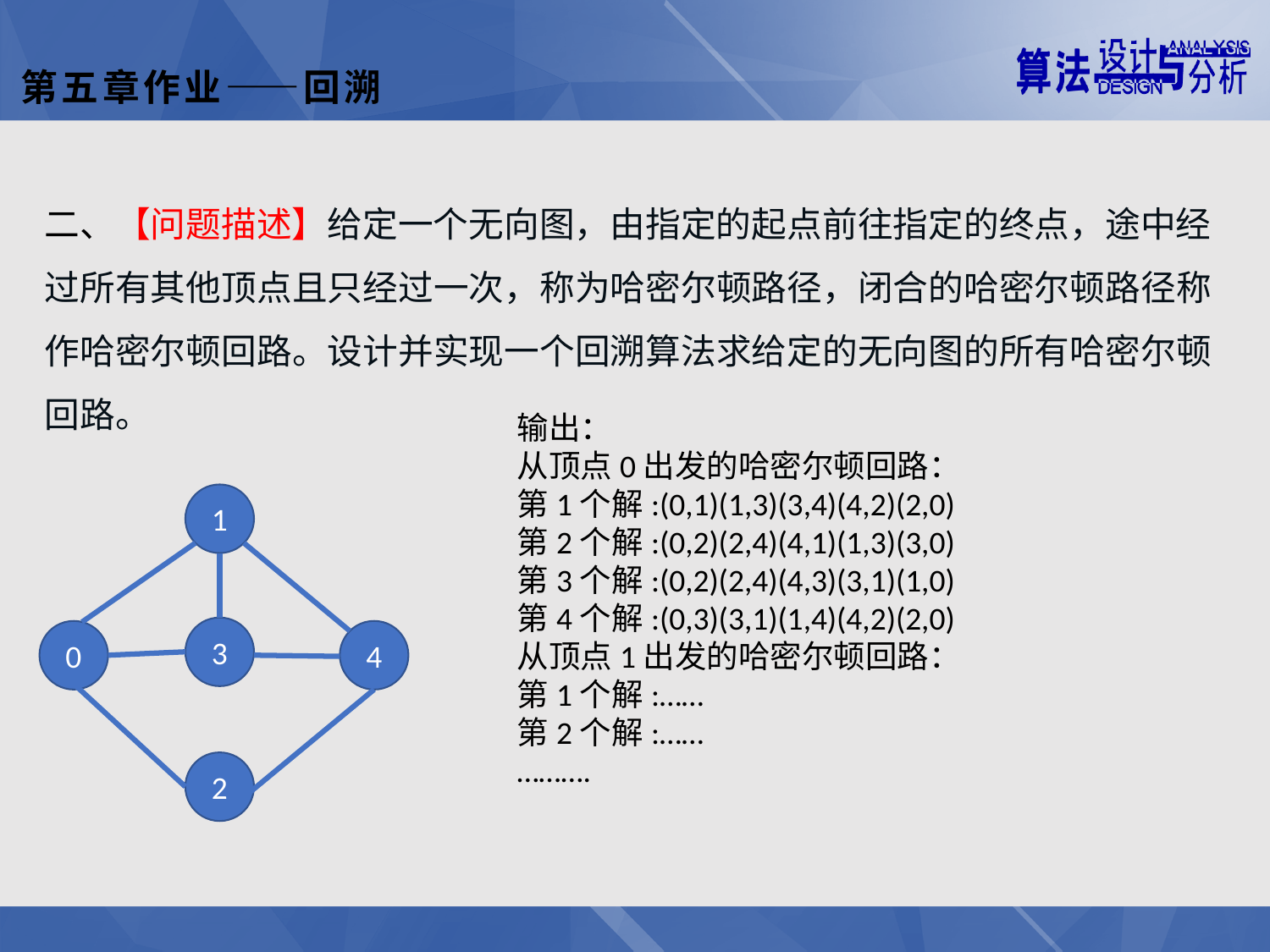

第五章作业——回溯
二、【问题描述】给定一个无向图，由指定的起点前往指定的终点，途中经过所有其他顶点且只经过一次，称为哈密尔顿路径，闭合的哈密尔顿路径称作哈密尔顿回路。设计并实现一个回溯算法求给定的无向图的所有哈密尔顿回路。
输出：
从顶点0出发的哈密尔顿回路：
第1个解:(0,1)(1,3)(3,4)(4,2)(2,0)
第2个解:(0,2)(2,4)(4,1)(1,3)(3,0)
第3个解:(0,2)(2,4)(4,3)(3,1)(1,0)
第4个解:(0,3)(3,1)(1,4)(4,2)(2,0)
从顶点1出发的哈密尔顿回路：
第1个解:……
第2个解:……
……….

1
3
0
4
2